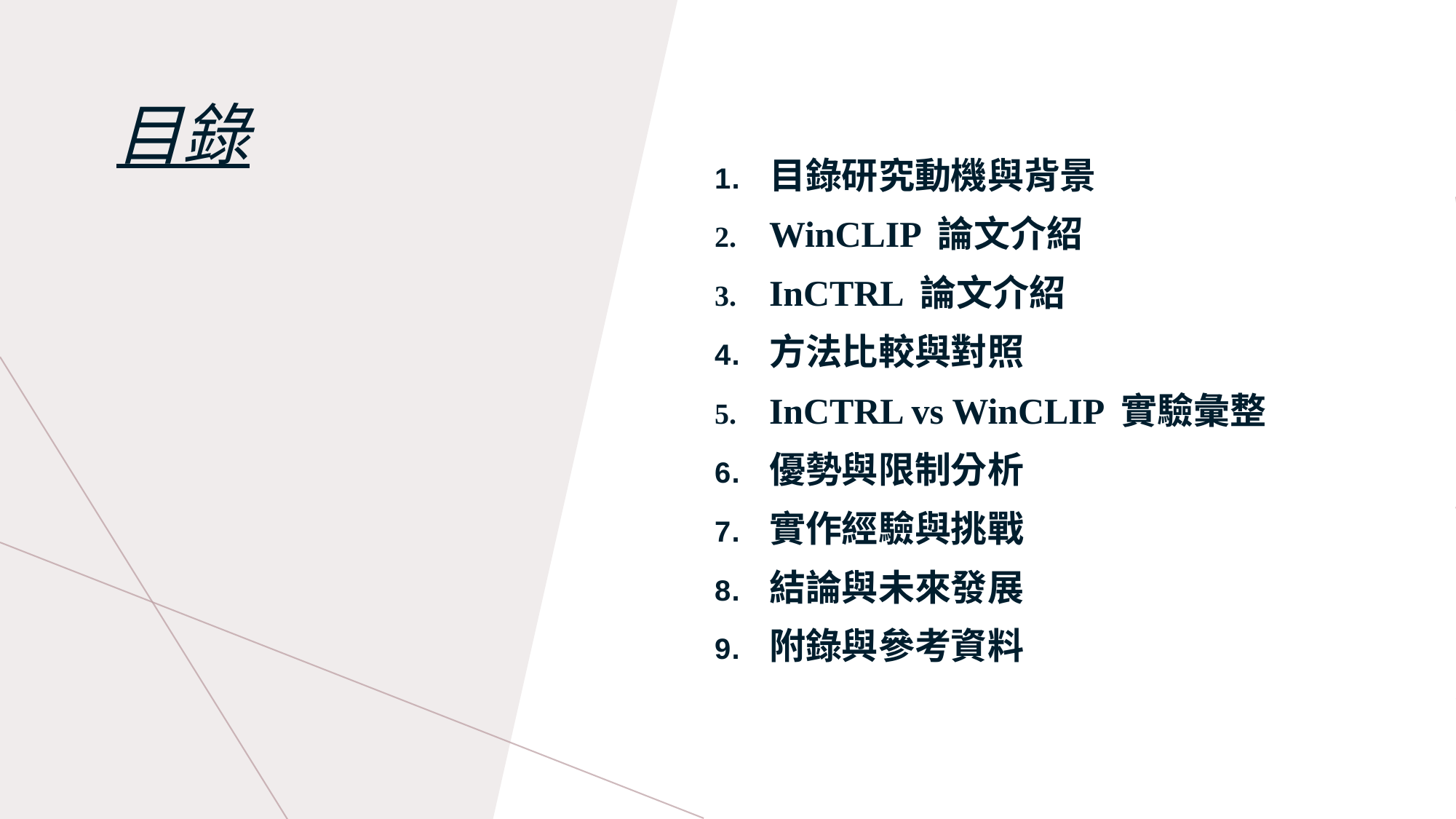

目錄研究動機與背景
WinCLIP 論文介紹
InCTRL 論文介紹
方法比較與對照
InCTRL vs WinCLIP 實驗彙整
優勢與限制分析
實作經驗與挑戰
結論與未來發展
附錄與參考資料
# 目錄